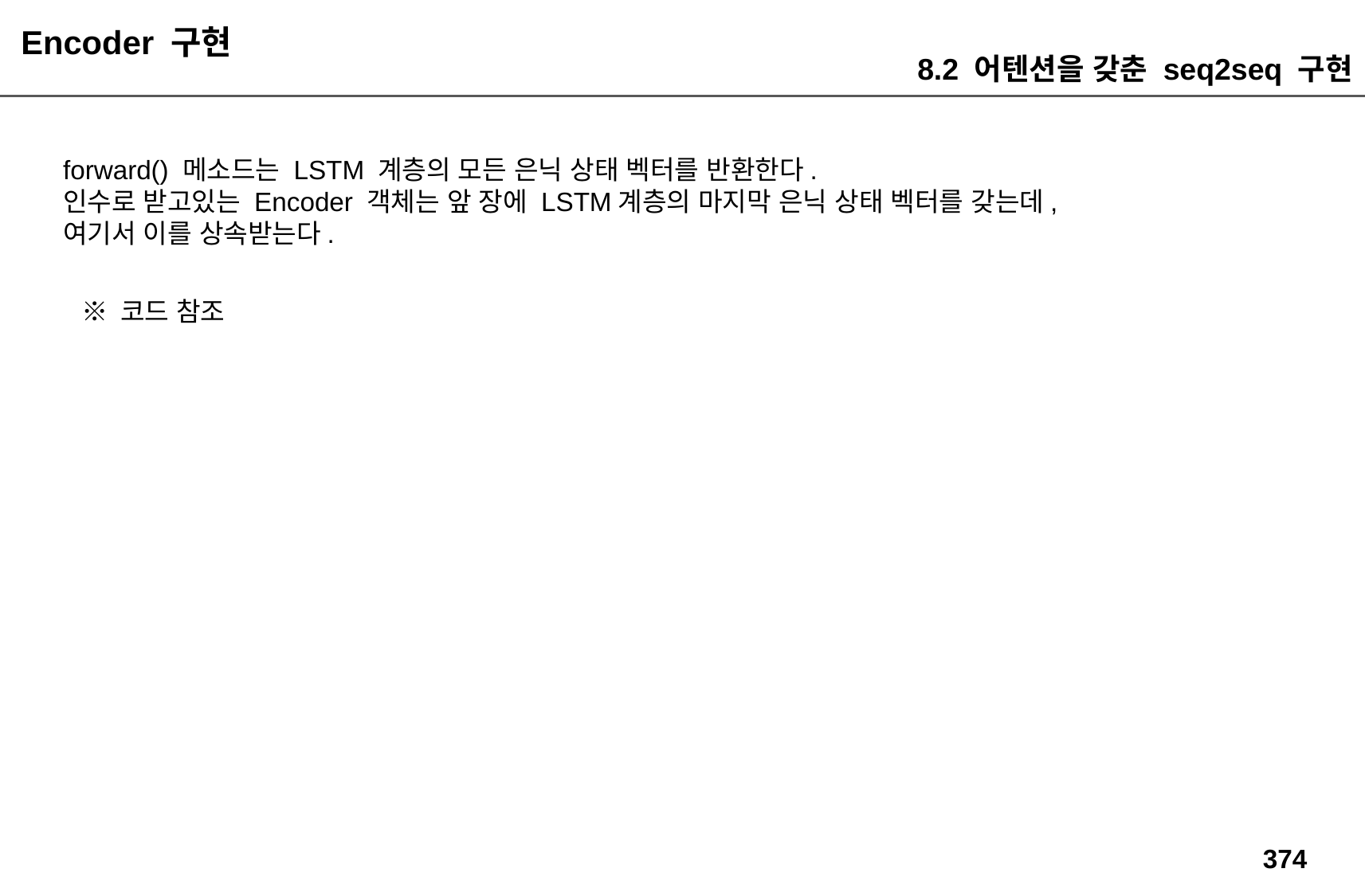

Encoder 구현
8.2 어텐션을 갖춘 seq2seq 구현
forward() 메소드는 LSTM 계층의 모든 은닉 상태 벡터를 반환한다.
인수로 받고있는 Encoder 객체는 앞 장에 LSTM계층의 마지막 은닉 상태 벡터를 갖는데,
여기서 이를 상속받는다.
※ 코드 참조